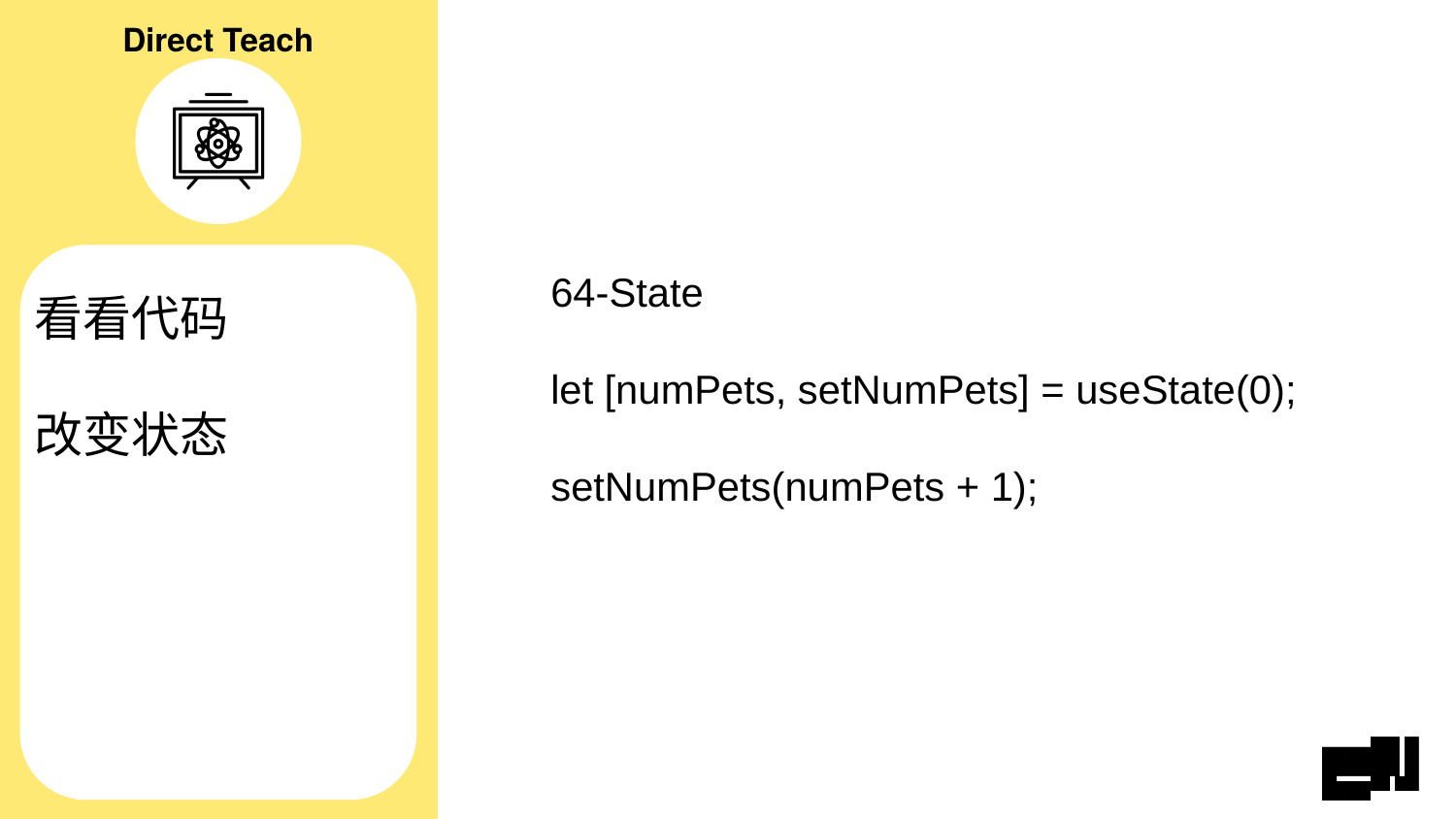

64-State

let [numPets, setNumPets] = useState(0);

setNumPets(numPets + 1);

# 看看代码 改变状态